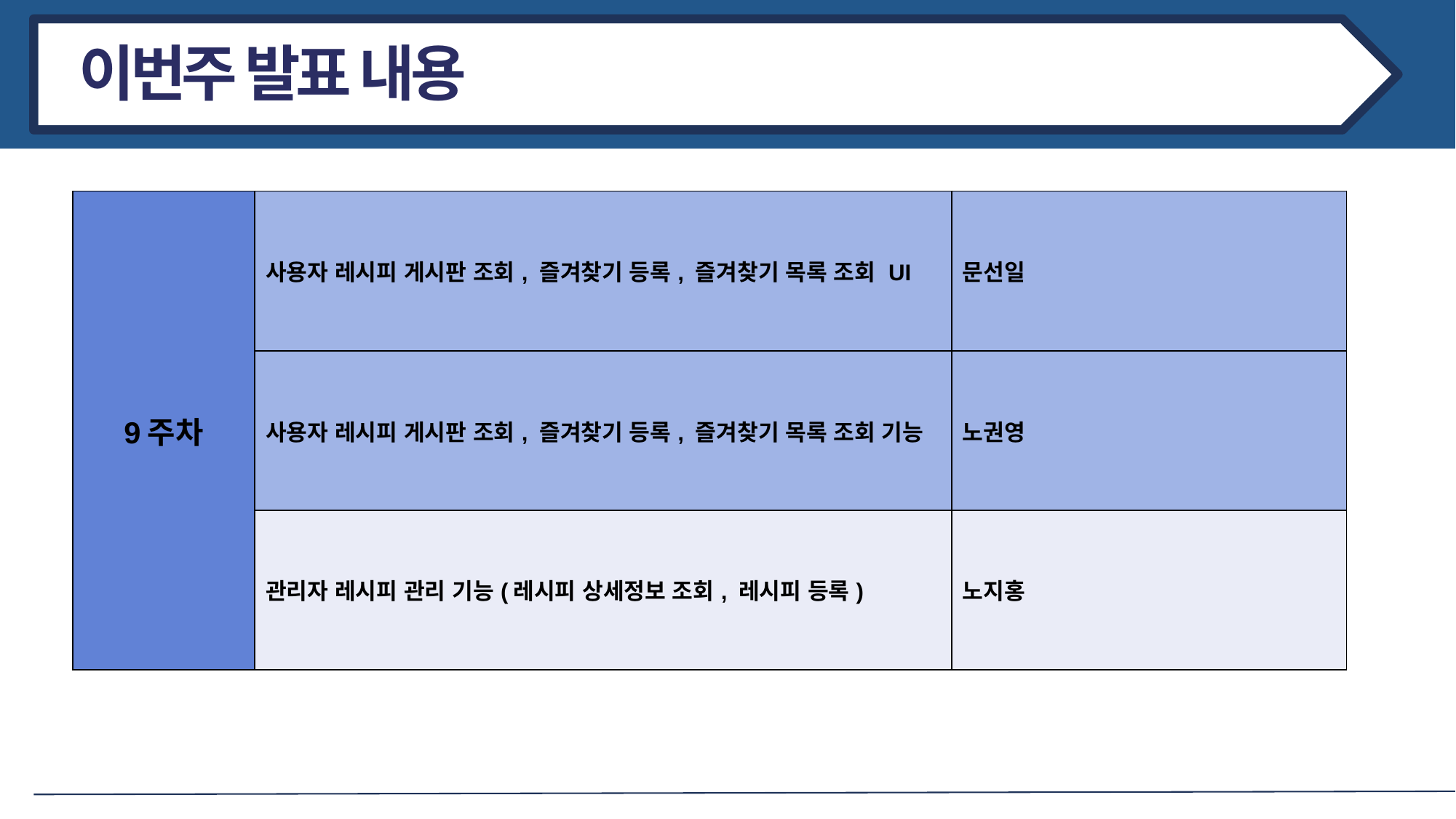

이번주 발표 내용
| 9주차 | 사용자 레시피 게시판 조회, 즐겨찾기 등록, 즐겨찾기 목록 조회 UI | 문선일 |
| --- | --- | --- |
|  | 사용자 레시피 게시판 조회, 즐겨찾기 등록, 즐겨찾기 목록 조회 기능 | 노권영 |
|  | 관리자 레시피 관리 기능(레시피 상세정보 조회, 레시피 등록) | 노지홍 |